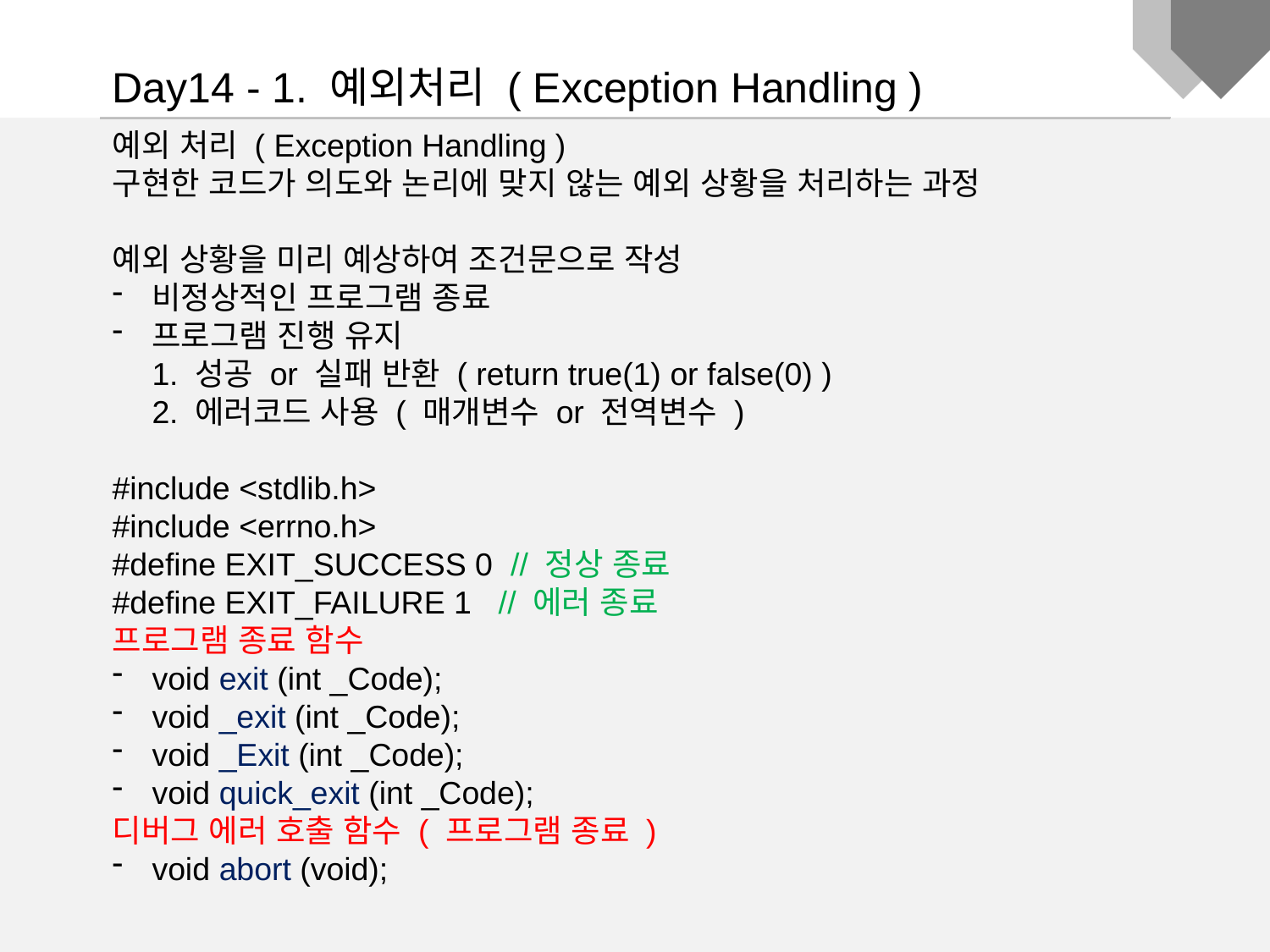

Day14 - 1. 예외처리 ( Exception Handling )
예외 처리 ( Exception Handling )
구현한 코드가 의도와 논리에 맞지 않는 예외 상황을 처리하는 과정

예외 상황을 미리 예상하여 조건문으로 작성
비정상적인 프로그램 종료
프로그램 진행 유지
1. 성공 or 실패 반환 ( return true(1) or false(0) )
2. 에러코드 사용 ( 매개변수 or 전역변수 )

#include <stdlib.h>
#include <errno.h>
#define EXIT_SUCCESS 0  // 정상 종료
#define EXIT_FAILURE 1   // 에러 종료
프로그램 종료 함수
void exit (int _Code);
void _exit (int _Code);
void _Exit (int _Code);
void quick_exit (int _Code);
디버그 에러 호출 함수 ( 프로그램 종료 )
void abort (void);